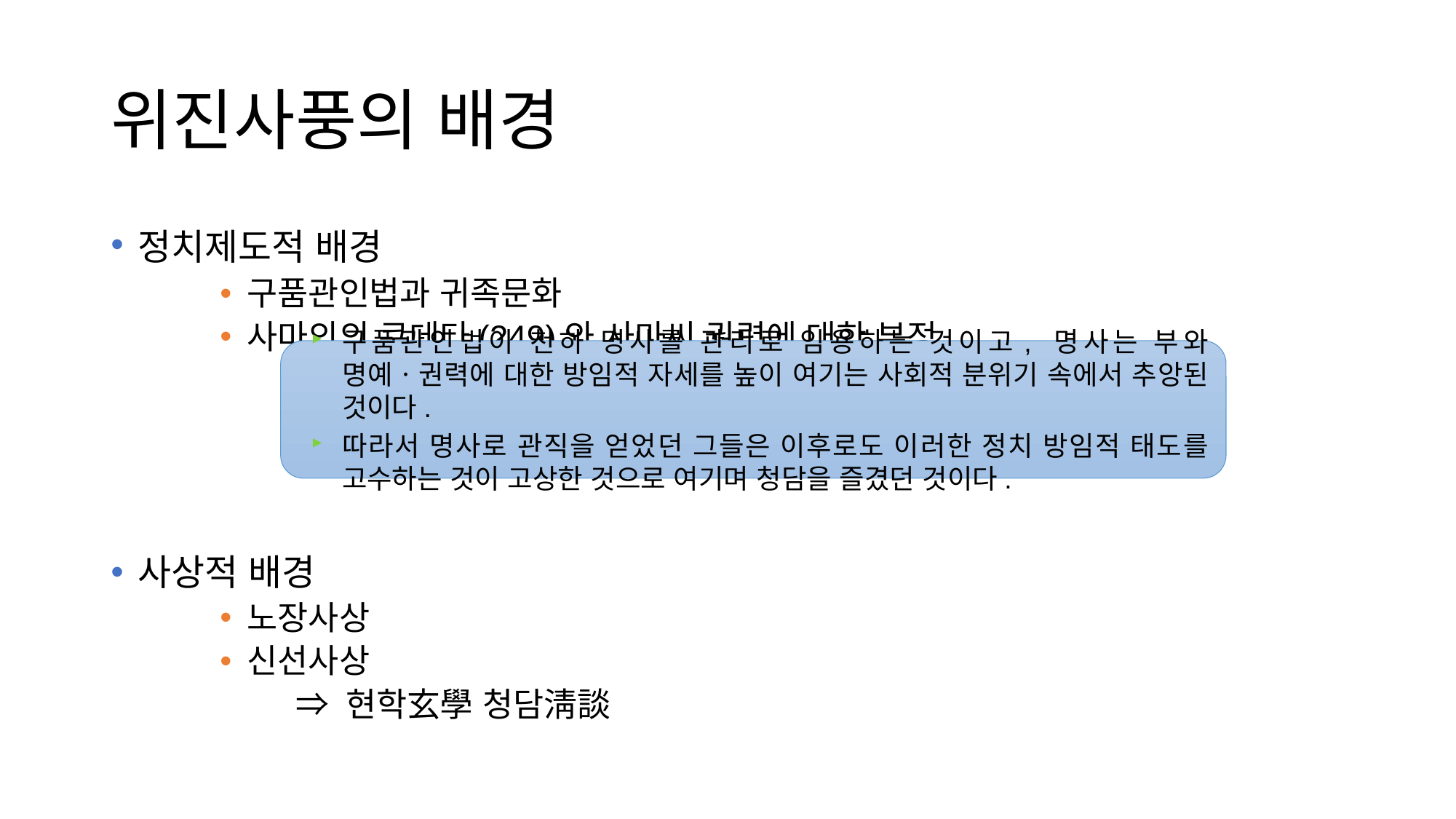

# 위진사풍의 배경
정치제도적 배경
구품관인법과 귀족문화
사마의의 쿠데타(249)와 사마씨 권력에 대한 부정

사상적 배경
노장사상
신선사상
	⇒ 현학玄學 청담淸談

구품관인법이 천하 명사를 관리로 임용하는 것이고, 명사는 부와 명예ㆍ권력에 대한 방임적 자세를 높이 여기는 사회적 분위기 속에서 추앙된 것이다.
따라서 명사로 관직을 얻었던 그들은 이후로도 이러한 정치 방임적 태도를 고수하는 것이 고상한 것으로 여기며 청담을 즐겼던 것이다.